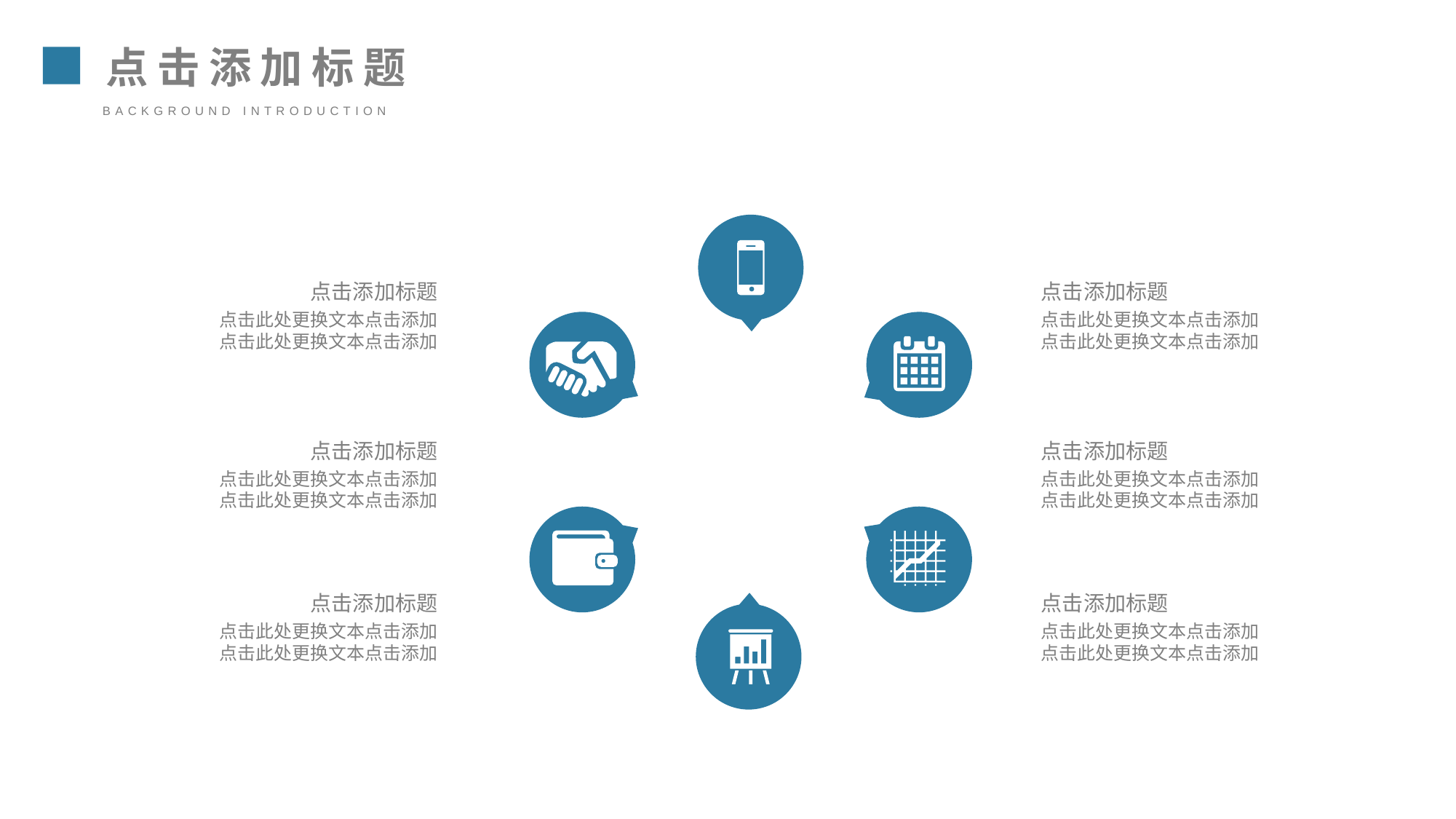

点击添加标题
background introduction

点击添加标题
点击此处更换文本点击添加
点击此处更换文本点击添加
点击添加标题
点击此处更换文本点击添加
点击此处更换文本点击添加
点击添加标题
点击此处更换文本点击添加
点击此处更换文本点击添加
点击添加标题
点击此处更换文本点击添加
点击此处更换文本点击添加
点击添加标题
点击此处更换文本点击添加
点击此处更换文本点击添加
点击添加标题
点击此处更换文本点击添加
点击此处更换文本点击添加